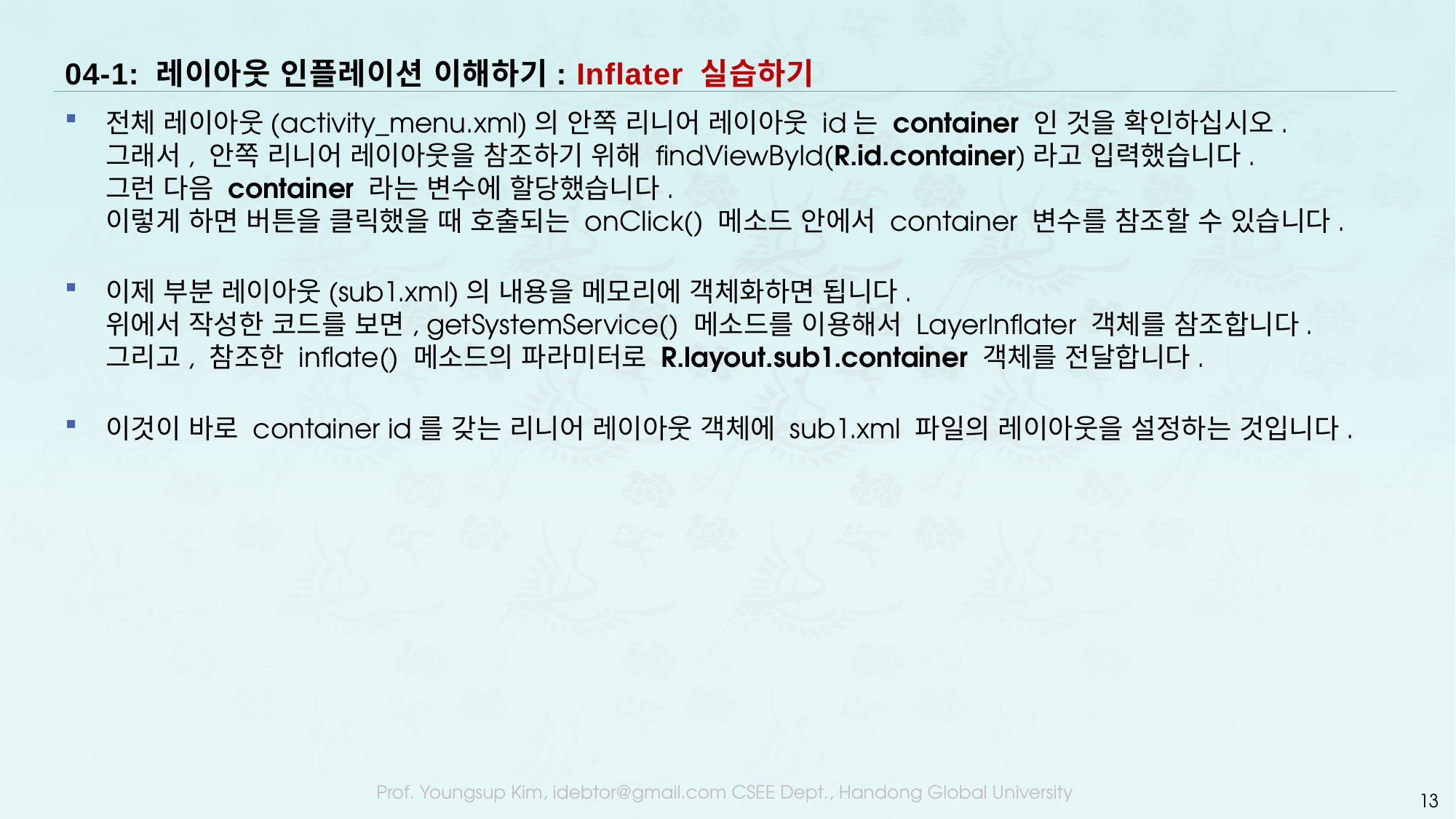

# 04-1: 레이아웃 인플레이션 이해하기: Inflater 실습하기
전체 레이아웃(activity_menu.xml)의 안쪽 리니어 레이아웃 id는 container 인 것을 확인하십시오.
그래서, 안쪽 리니어 레이아웃을 참조하기 위해 findViewById(R.id.container)라고 입력했습니다.
그런 다음 container 라는 변수에 할당했습니다.
이렇게 하면 버튼을 클릭했을 때 호출되는 onClick() 메소드 안에서 container 변수를 참조할 수 있습니다.
이제 부분 레이아웃(sub1.xml)의 내용을 메모리에 객체화하면 됩니다.
위에서 작성한 코드를 보면, getSystemService() 메소드를 이용해서 LayerInflater 객체를 참조합니다.
그리고, 참조한 inflate() 메소드의 파라미터로 R.layout.sub1.container 객체를 전달합니다.
이것이 바로 container id를 갖는 리니어 레이아웃 객체에 sub1.xml 파일의 레이아웃을 설정하는 것입니다.

13